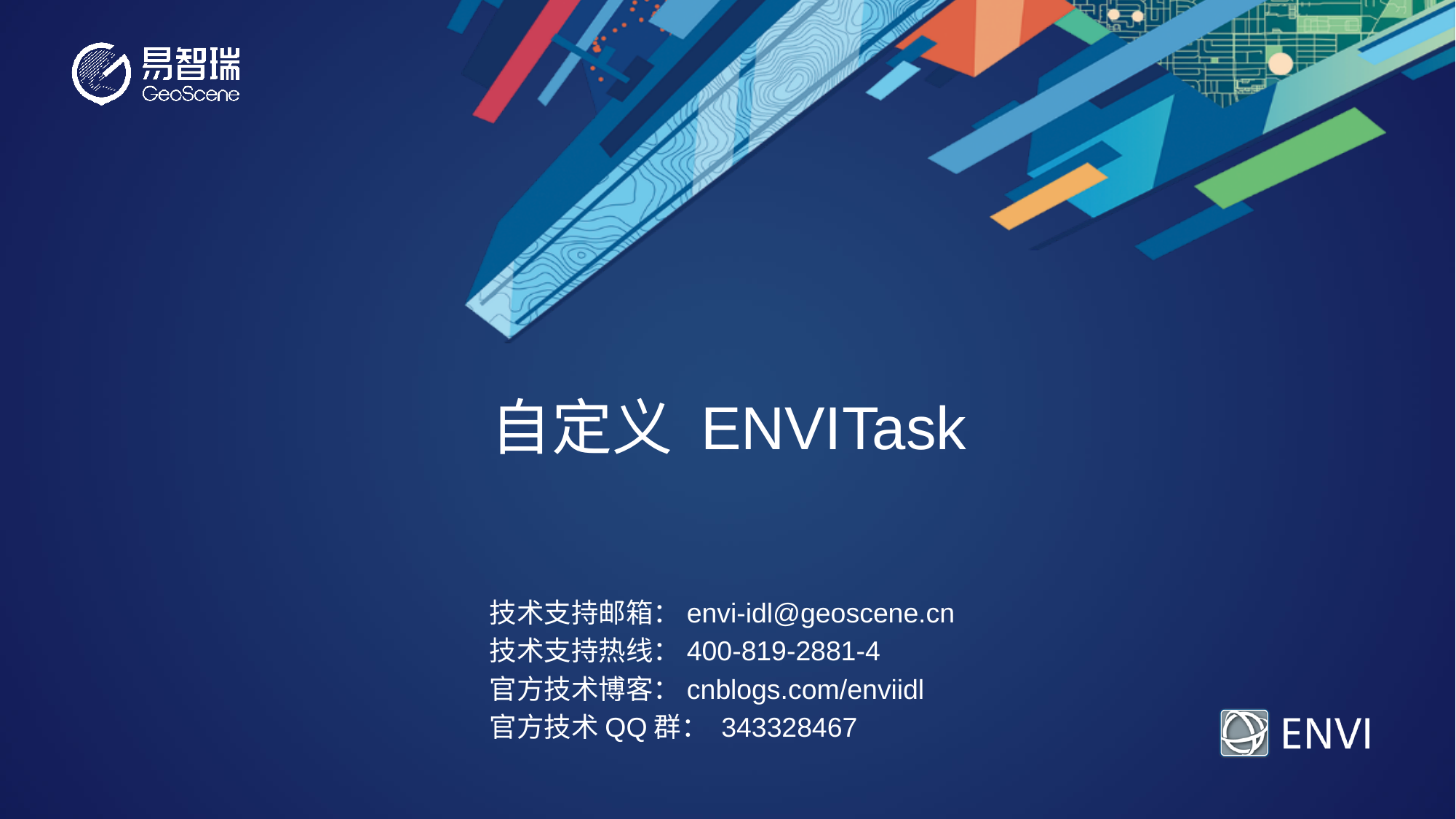

# 自定义 ENVITask
技术支持邮箱：envi-idl@geoscene.cn
技术支持热线：400-819-2881-4
官方技术博客：cnblogs.com/enviidl
官方技术QQ群： 343328467